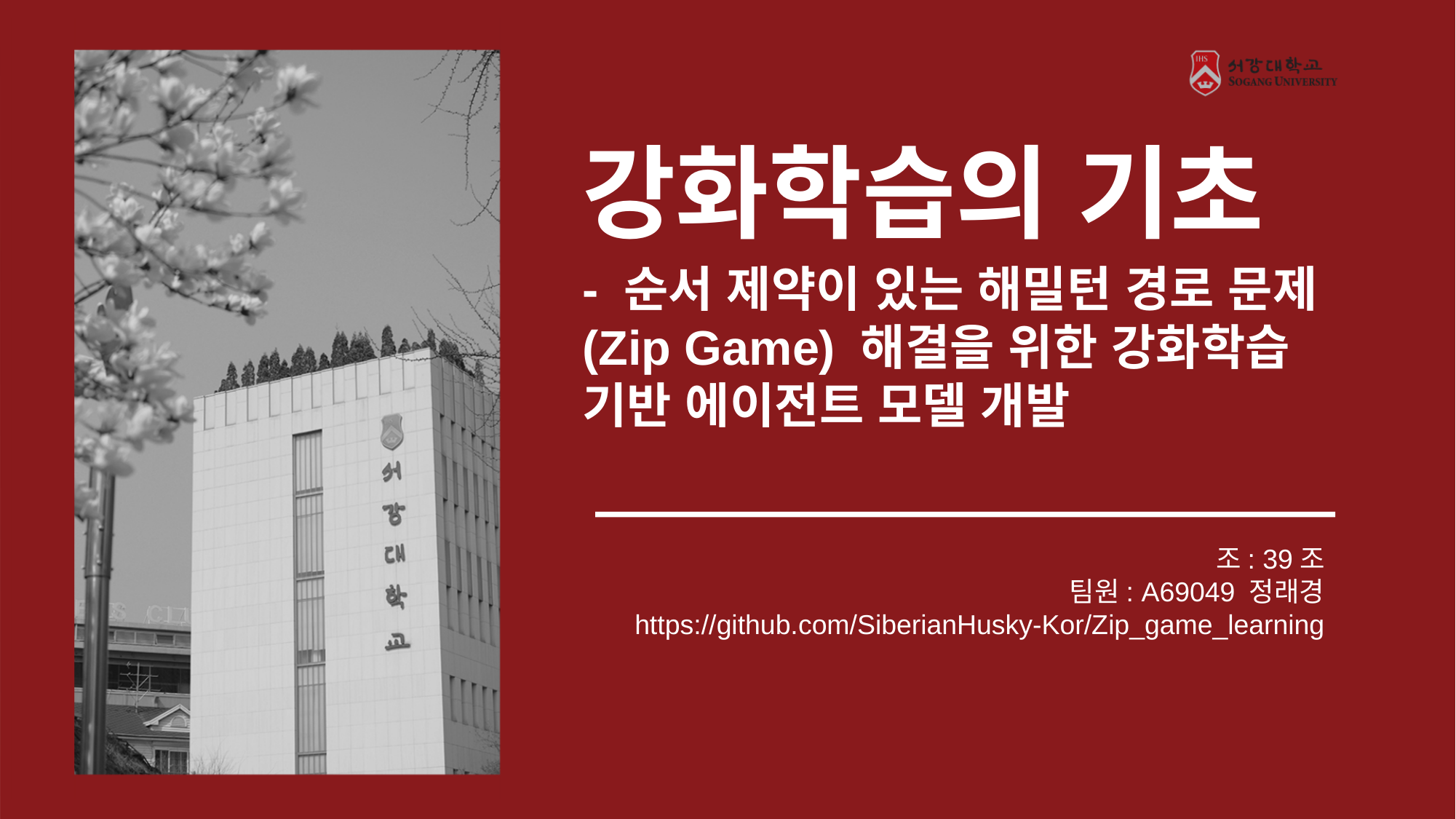

강화학습의 기초
- 순서 제약이 있는 해밀턴 경로 문제(Zip Game) 해결을 위한 강화학습 기반 에이전트 모델 개발

조: 39조
팀원: A69049 정래경
https://github.com/SiberianHusky-Kor/Zip_game_learning